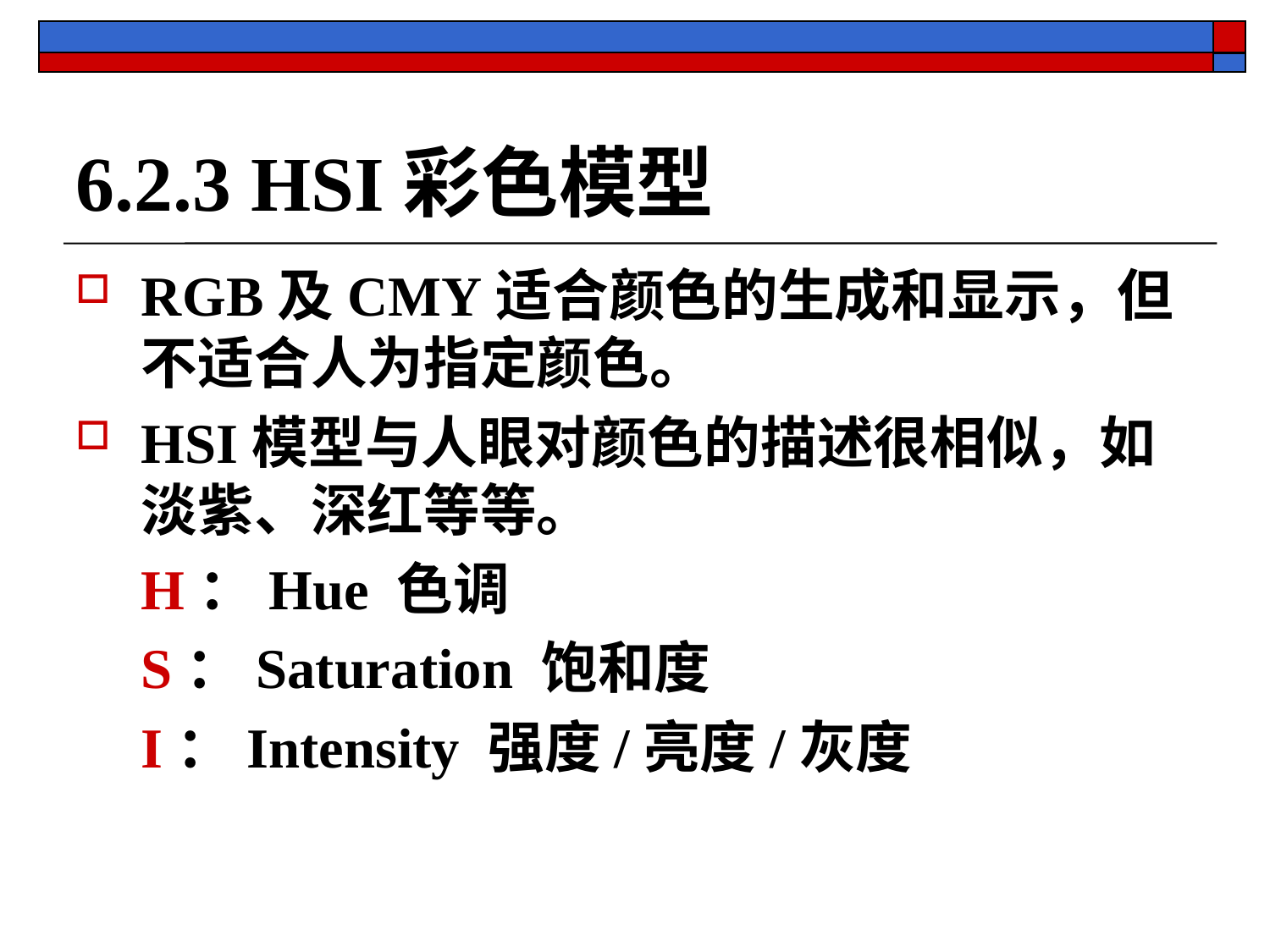

# 6.2.3 HSI彩色模型
RGB及CMY适合颜色的生成和显示，但不适合人为指定颜色。
HSI模型与人眼对颜色的描述很相似，如淡紫、深红等等。
	H：Hue 色调
	S：Saturation 饱和度
	I：Intensity 强度/亮度/灰度
34